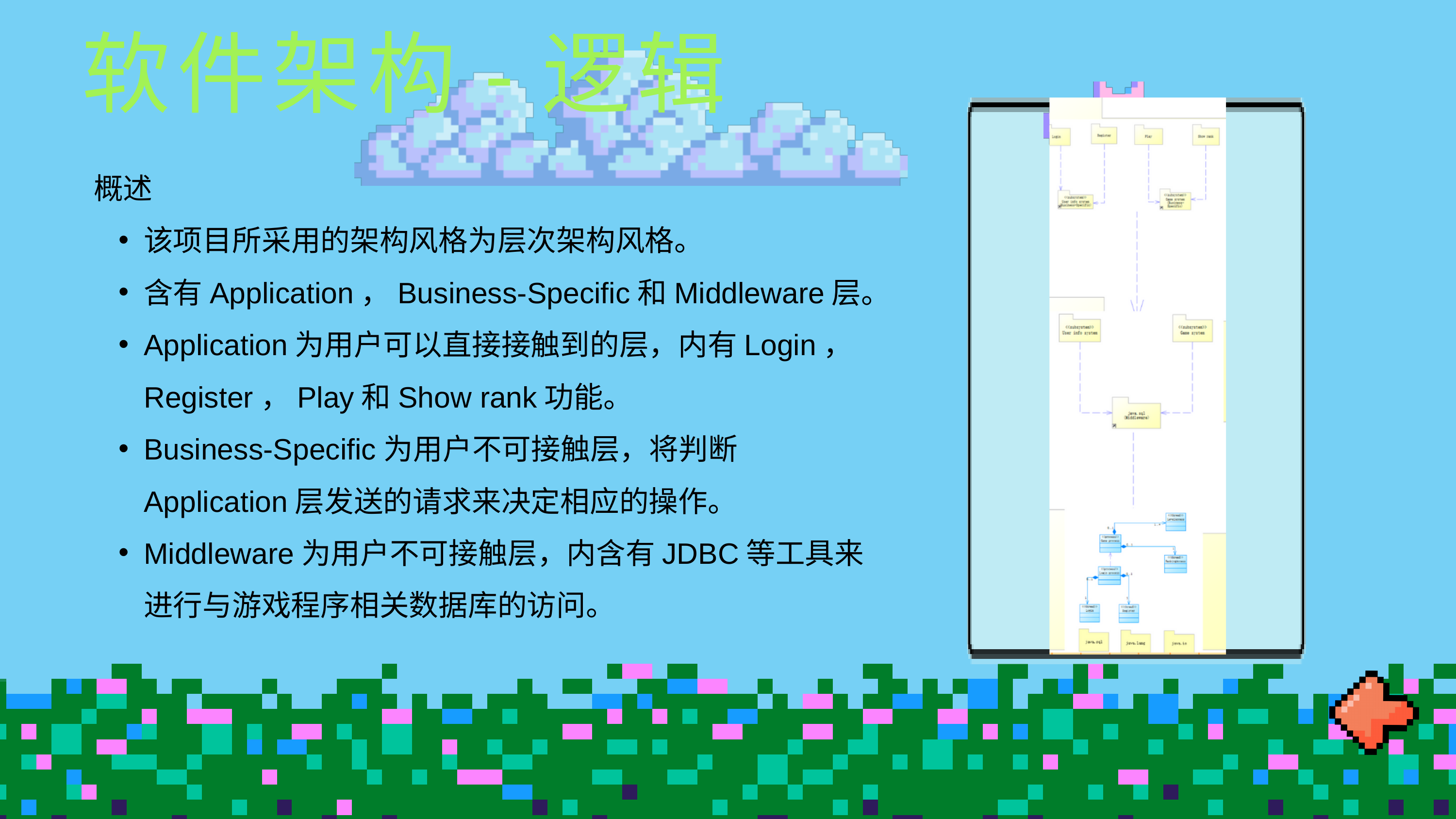

软件架构-逻辑

概述
该项目所采用的架构风格为层次架构风格。
含有Application，Business-Specific和Middleware层。
Application为用户可以直接接触到的层，内有Login，Register，Play和Show rank功能。
Business-Specific为用户不可接触层，将判断Application层发送的请求来决定相应的操作。
Middleware为用户不可接触层，内含有JDBC等工具来进行与游戏程序相关数据库的访问。